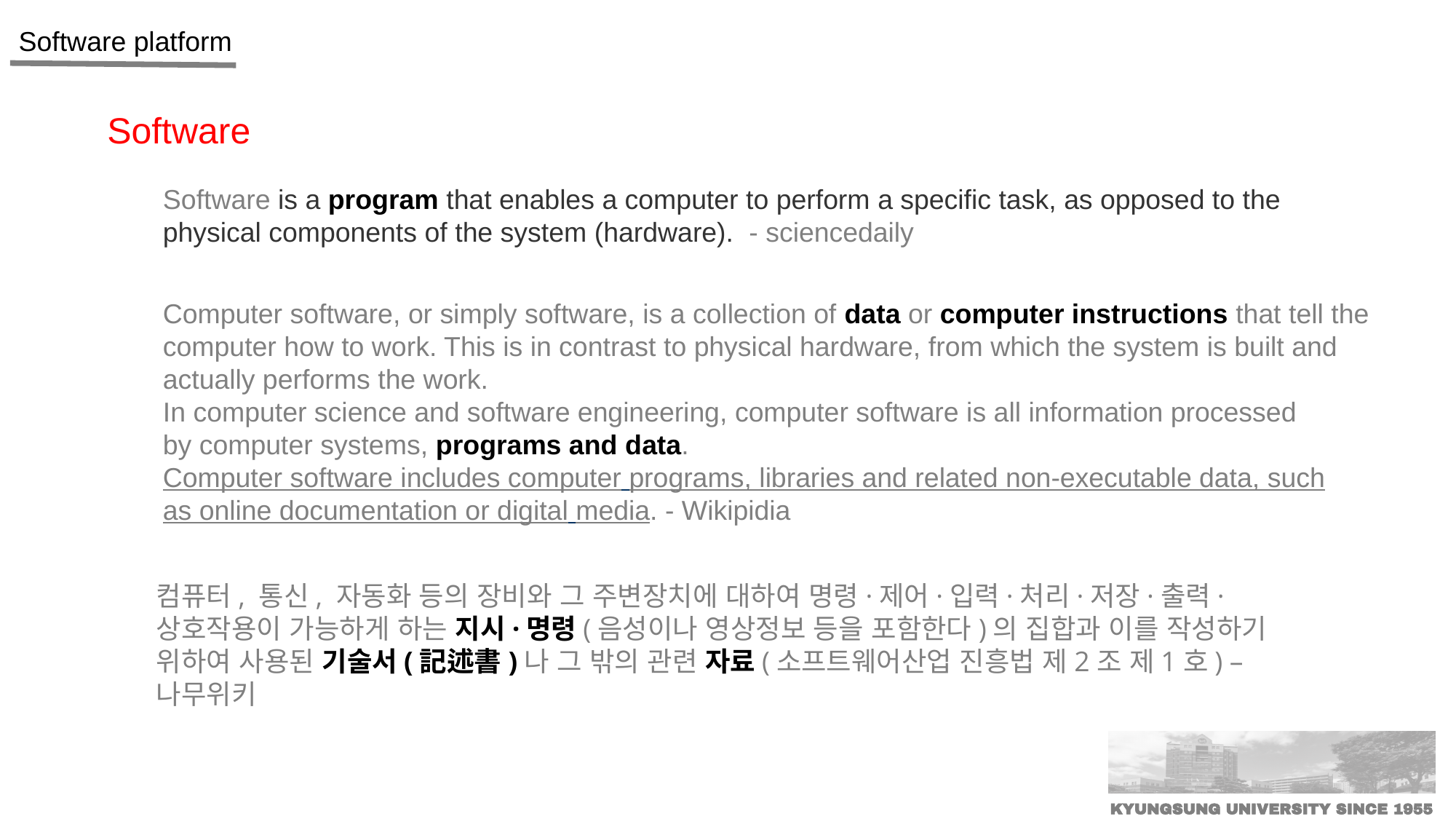

Software
Software is a program that enables a computer to perform a specific task, as opposed to the physical components of the system (hardware).  - sciencedaily
Computer software, or simply software, is a collection of data or computer instructions that tell the computer how to work. This is in contrast to physical hardware, from which the system is built and actually performs the work.
In computer science and software engineering, computer software is all information processed by computer systems, programs and data.
Computer software includes computer programs, libraries and related non-executable data, such as online documentation or digital media. - Wikipidia
컴퓨터, 통신, 자동화 등의 장비와 그 주변장치에 대하여 명령·제어·입력·처리·저장·출력·상호작용이 가능하게 하는 지시·명령(음성이나 영상정보 등을 포함한다)의 집합과 이를 작성하기 위하여 사용된 기술서(記述書)나 그 밖의 관련 자료(소프트웨어산업 진흥법 제2조 제1호) – 나무위키